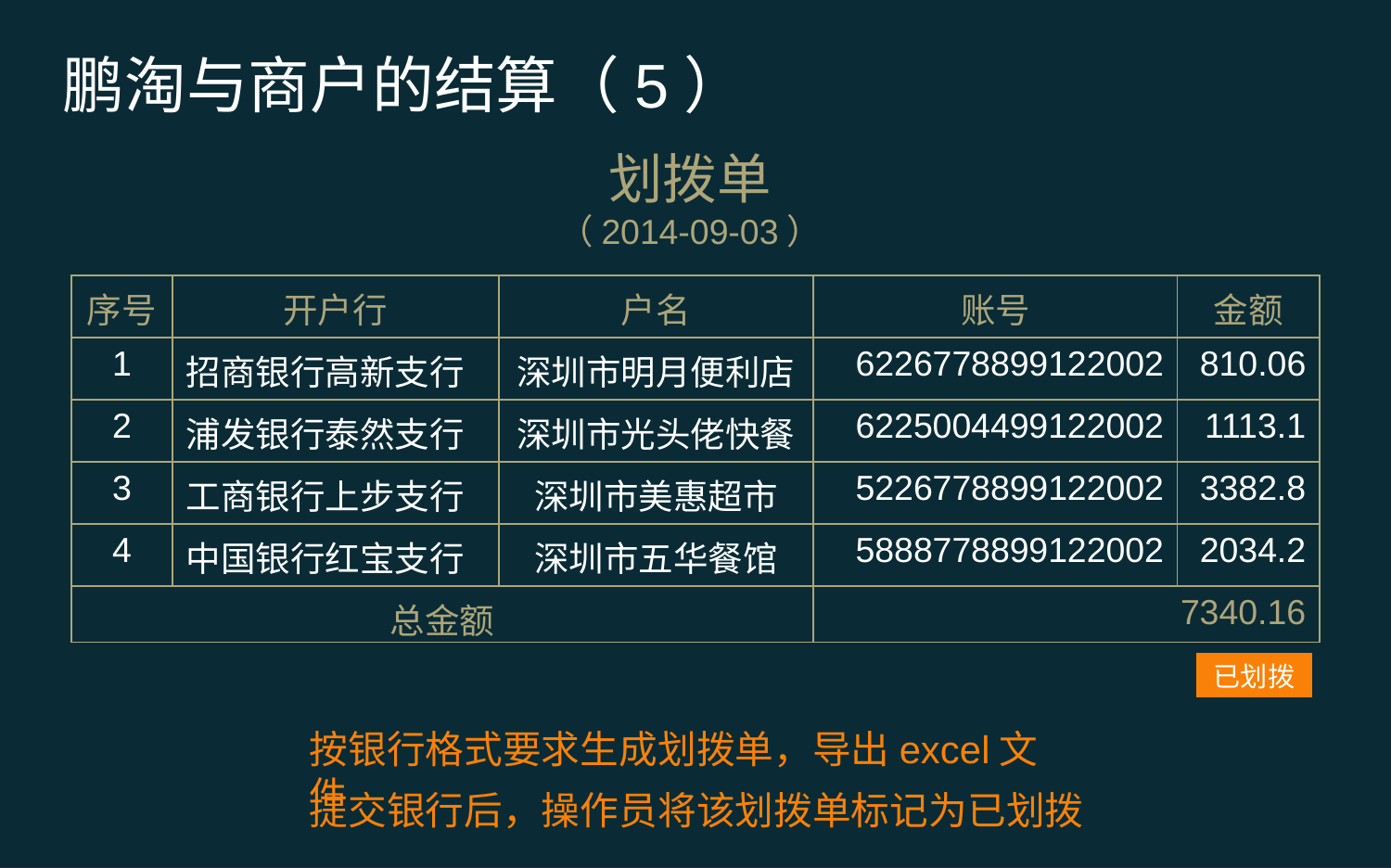

鹏淘与商户的结算（5）
划拨单
（2014-09-03）
| 序号 | 开户行 | 户名 | 账号 | 金额 |
| --- | --- | --- | --- | --- |
| 1 | 招商银行高新支行 | 深圳市明月便利店 | 6226778899122002 | 810.06 |
| 2 | 浦发银行泰然支行 | 深圳市光头佬快餐 | 6225004499122002 | 1113.1 |
| 3 | 工商银行上步支行 | 深圳市美惠超市 | 5226778899122002 | 3382.8 |
| 4 | 中国银行红宝支行 | 深圳市五华餐馆 | 5888778899122002 | 2034.2 |
| 总金额 |  |  | 7340.16 |  |
已划拨
按银行格式要求生成划拨单，导出excel文件
提交银行后，操作员将该划拨单标记为已划拨